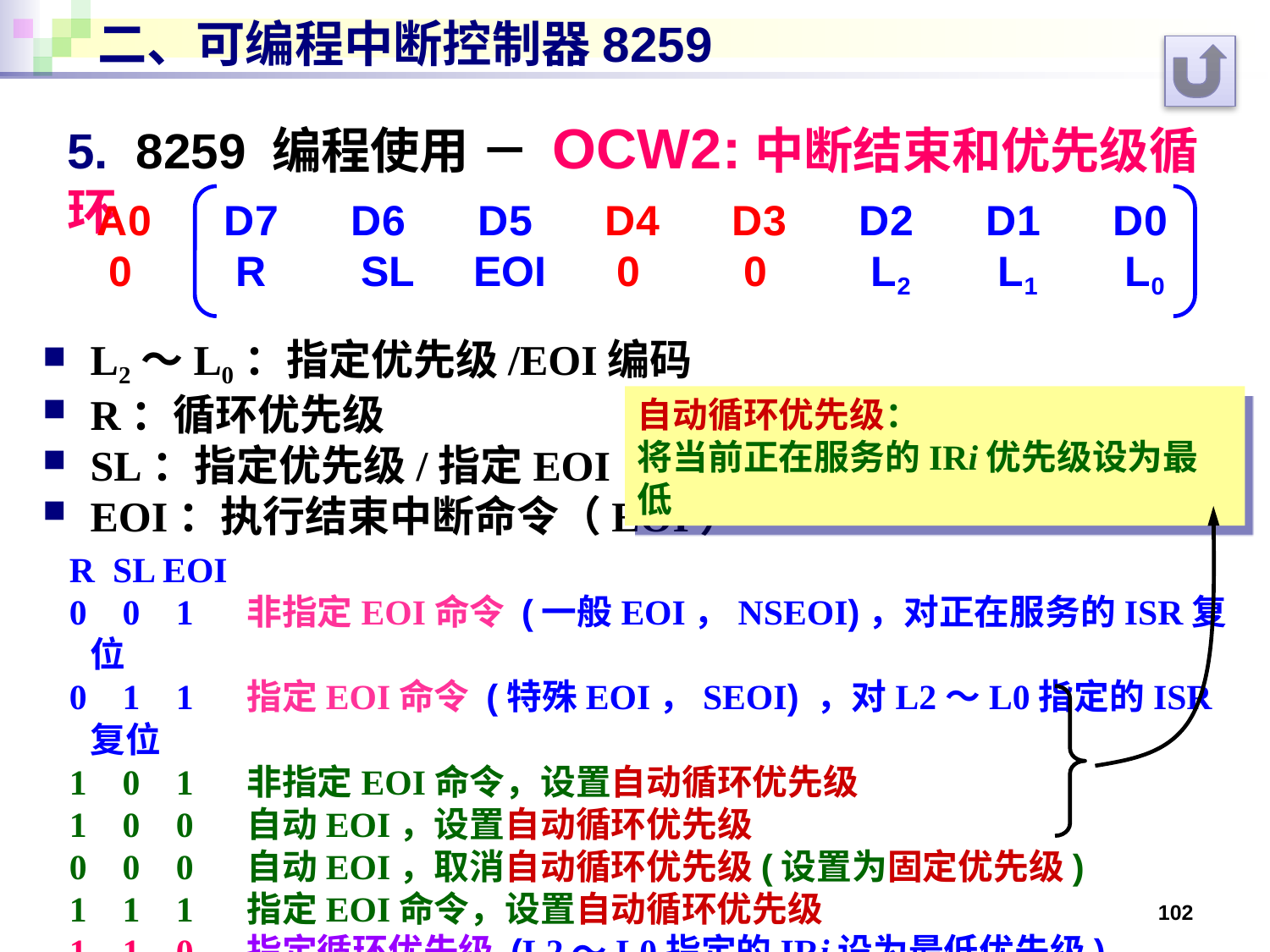

# 二、可编程中断控制器8259

5.  8259 编程使用 － OCW2:中断结束和优先级循环
A0   	D7	D6     	D5     	D4   	D3  	D2   	D1   	D0
 0	 R        SL     EOI  	 0 	 0 	 L2 	 L1 	 L0

L2～L0：指定优先级/EOI编码
R：循环优先级
SL：指定优先级/指定EOI
EOI：执行结束中断命令（EOI）
   R  SL EOI
   0    0    1     非指定EOI命令 (一般EOI，NSEOI)，对正在服务的ISR复位
   0    1    1     指定EOI命令 (特殊EOI，SEOI) ，对L2～L0指定的ISR复位
   1    0    1     非指定EOI命令，设置自动循环优先级
   1    0    0     自动EOI，设置自动循环优先级
   0    0    0     自动EOI，取消自动循环优先级(设置为固定优先级)
   1    1    1     指定EOI命令，设置自动循环优先级
   1    1    0     指定循环优先级 (L2～L0指定的IRi设为最低优先级)
自动循环优先级：
将当前正在服务的IRi优先级设为最低

102